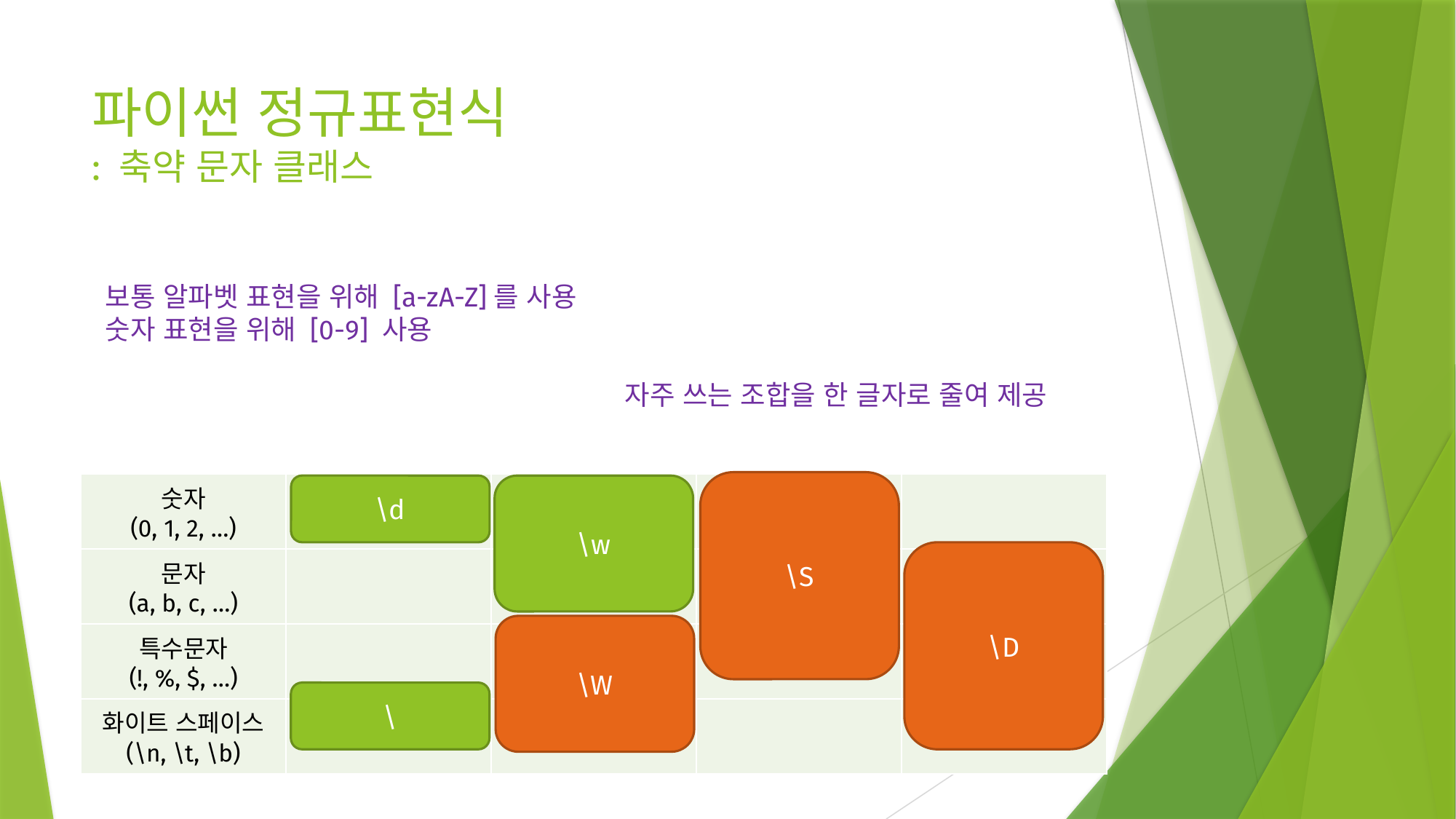

# 파이썬 정규표현식 : 축약 문자 클래스
보통 알파벳 표현을 위해 [a-zA-Z]를 사용
숫자 표현을 위해 [0-9] 사용
자주 쓰는 조합을 한 글자로 줄여 제공
\S
| 숫자 (0, 1, 2, …) |  |  |  |  |
| --- | --- | --- | --- | --- |
| 문자 (a, b, c, …) |  |  |  |  |
| 특수문자 (!, %, $, …) |  |  |  |  |
| 화이트 스페이스 (\n, \t, \b) |  |  |  |  |
\d
\w
\D
\W
\